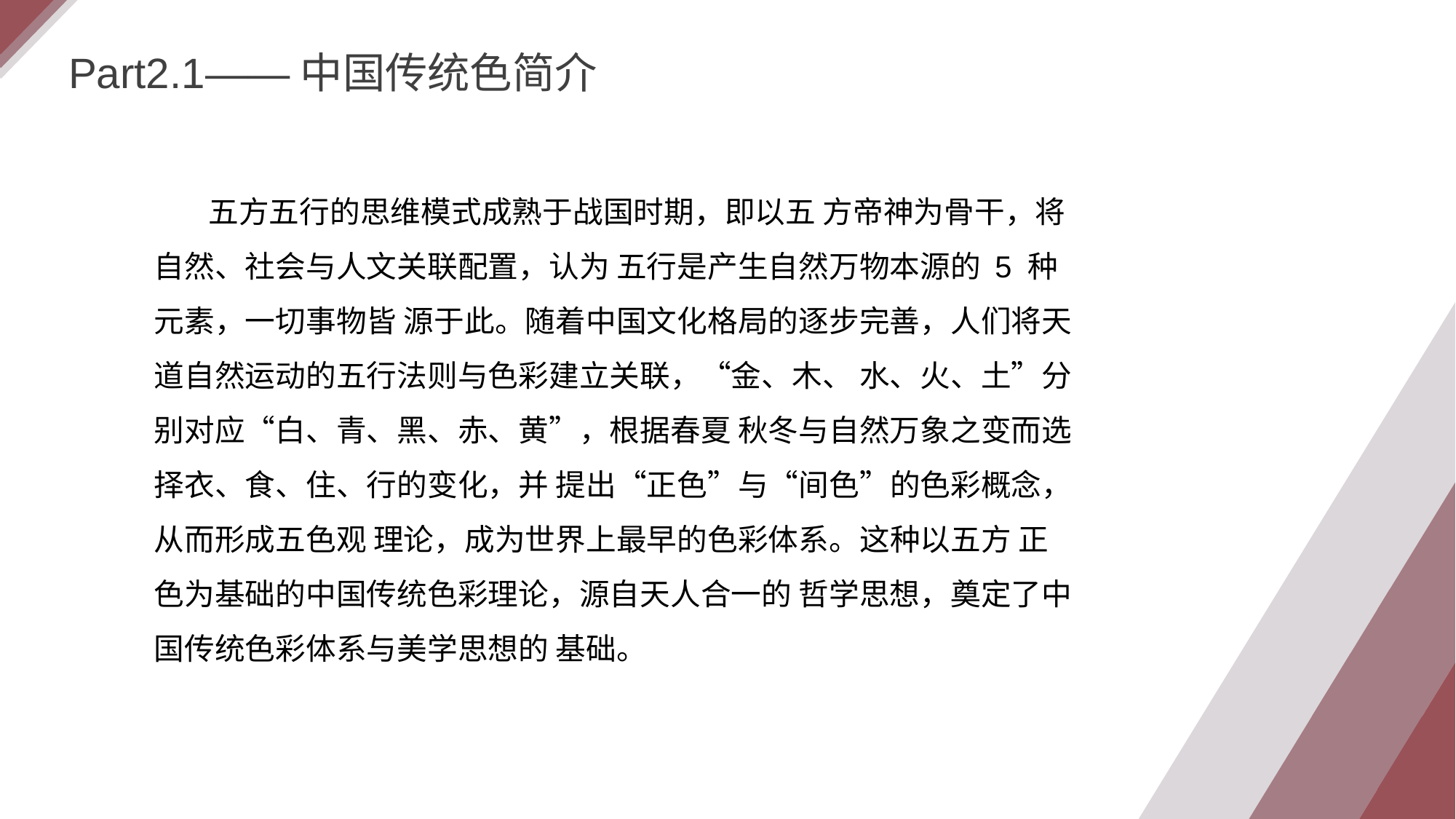

Part2.1——中国传统色简介
       五方五行的思维模式成熟于战国时期，即以五 方帝神为骨干，将自然、社会与人文关联配置，认为 五行是产生自然万物本源的 5 种元素，一切事物皆 源于此。随着中国文化格局的逐步完善，人们将天 道自然运动的五行法则与色彩建立关联，“金、木、 水、火、土”分别对应“白、青、黑、赤、黄”，根据春夏 秋冬与自然万象之变而选择衣、食、住、行的变化，并 提出“正色”与“间色”的色彩概念，从而形成五色观 理论，成为世界上最早的色彩体系。这种以五方 正色为基础的中国传统色彩理论，源自天人合一的 哲学思想，奠定了中国传统色彩体系与美学思想的 基础。